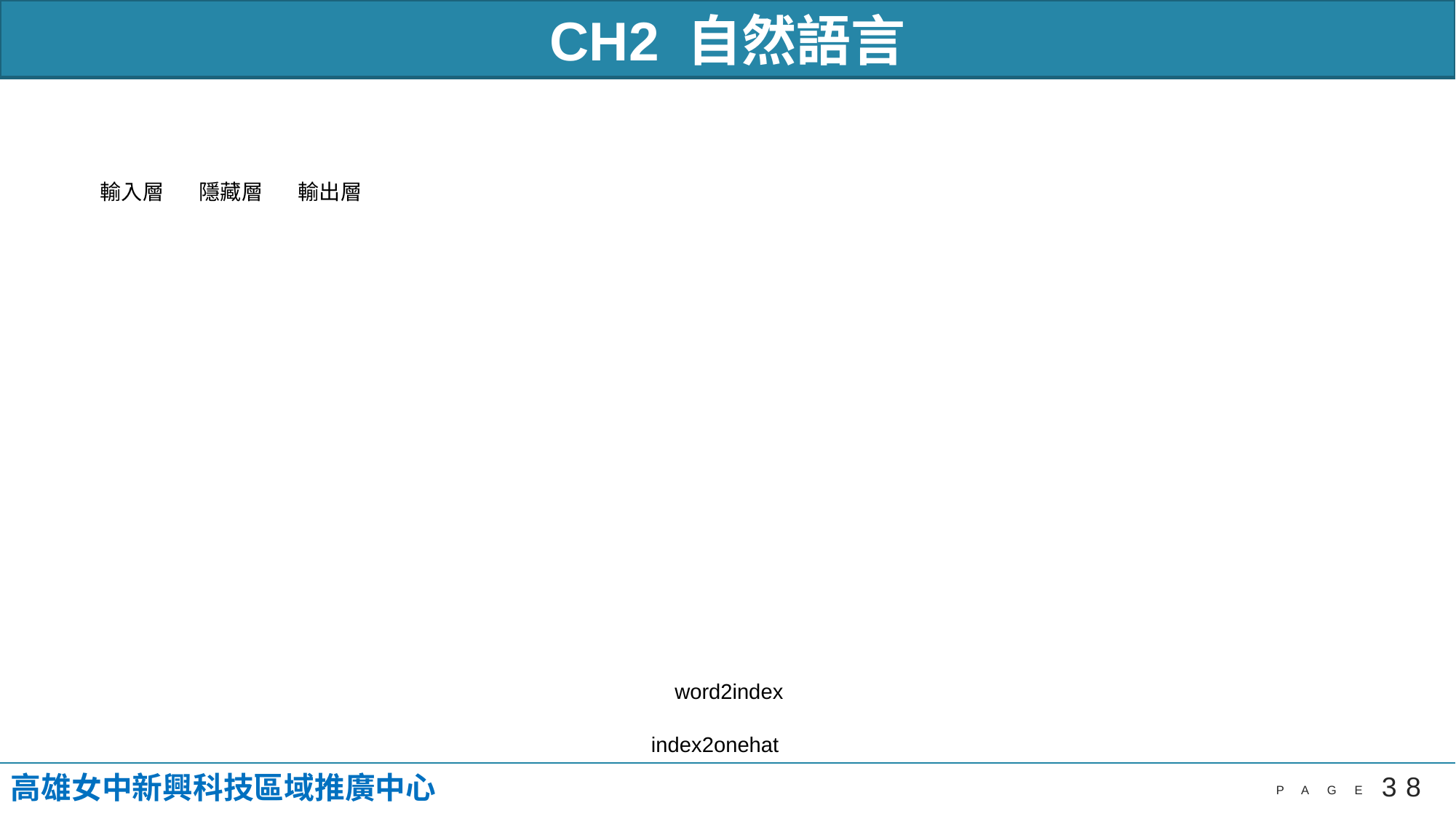

CH2 自然語言
輸出層
輸入層
隱藏層
word2index
index2onehat
高雄女中新興科技區域推廣中心